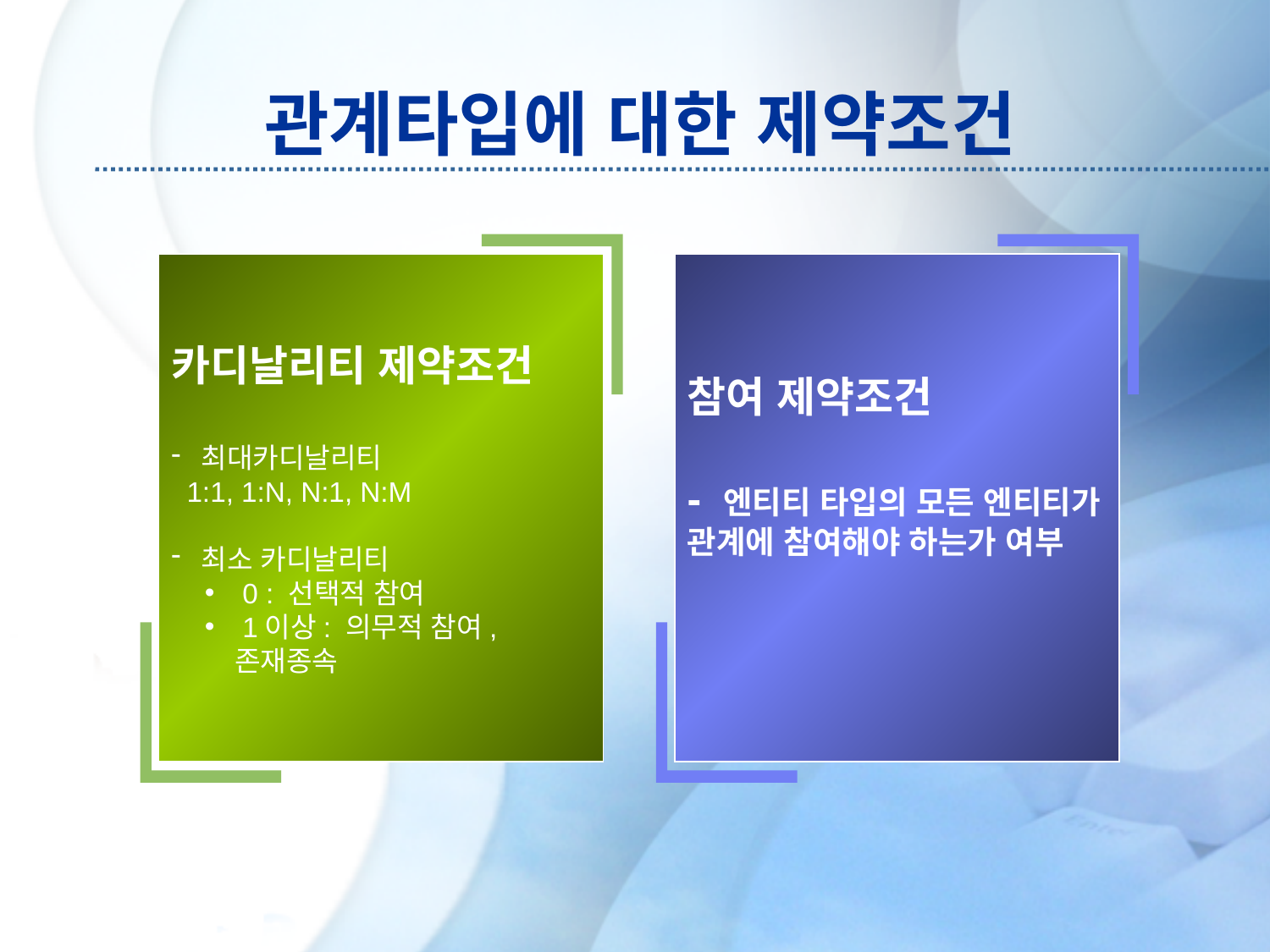

# 관계타입에 대한 제약조건

카디날리티 제약조건

최대카디날리티
  1:1, 1:N, N:1, N:M

최소 카디날리티
 0 : 선택적 참여
 1이상: 의무적 참여, 존재종속
참여 제약조건

- 엔티티 타입의 모든 엔티티가 관계에 참여해야 하는가 여부